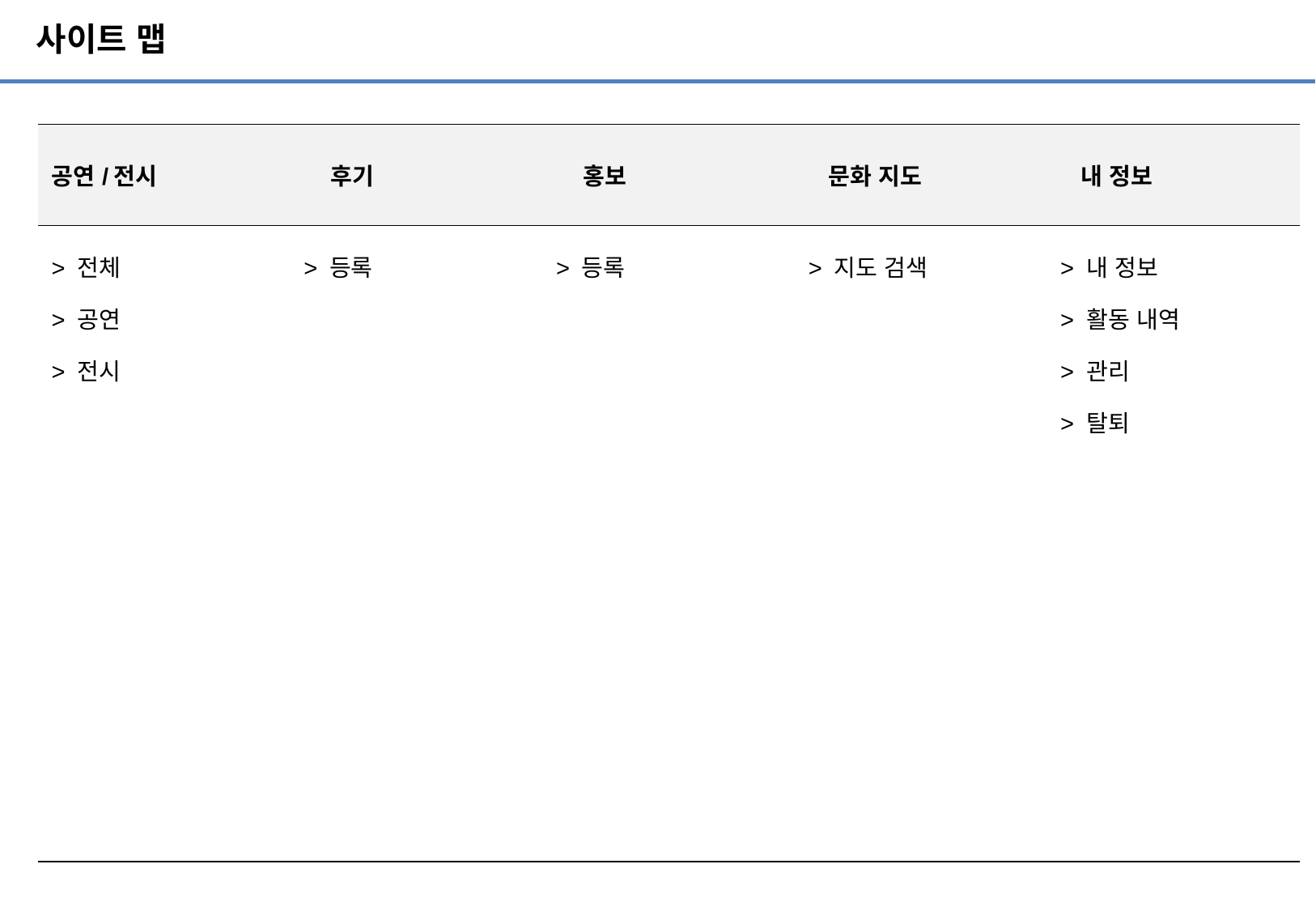

사이트 맵
| 공연/전시 | 후기 | 홍보 | 문화 지도 | 내 정보 |
| --- | --- | --- | --- | --- |
| > 전체 > 공연 > 전시 | > 등록 | > 등록 | > 지도 검색 | > 내 정보 > 활동 내역 > 관리 > 탈퇴 |